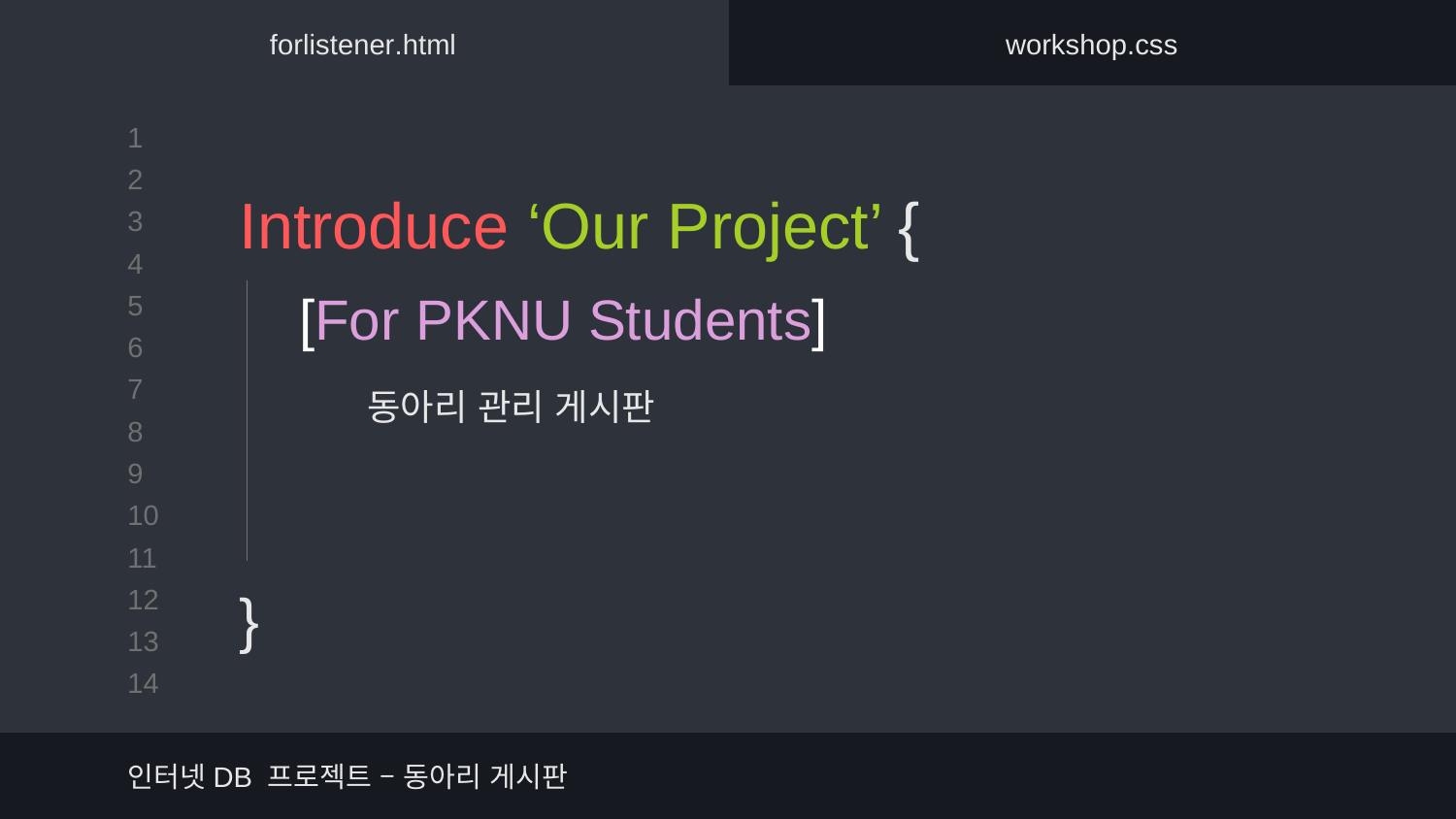

forlistener.html
workshop.css
# Introduce ‘Our Project’ {
}
[For PKNU Students]
동아리 관리 게시판
인터넷DB 프로젝트 – 동아리 게시판